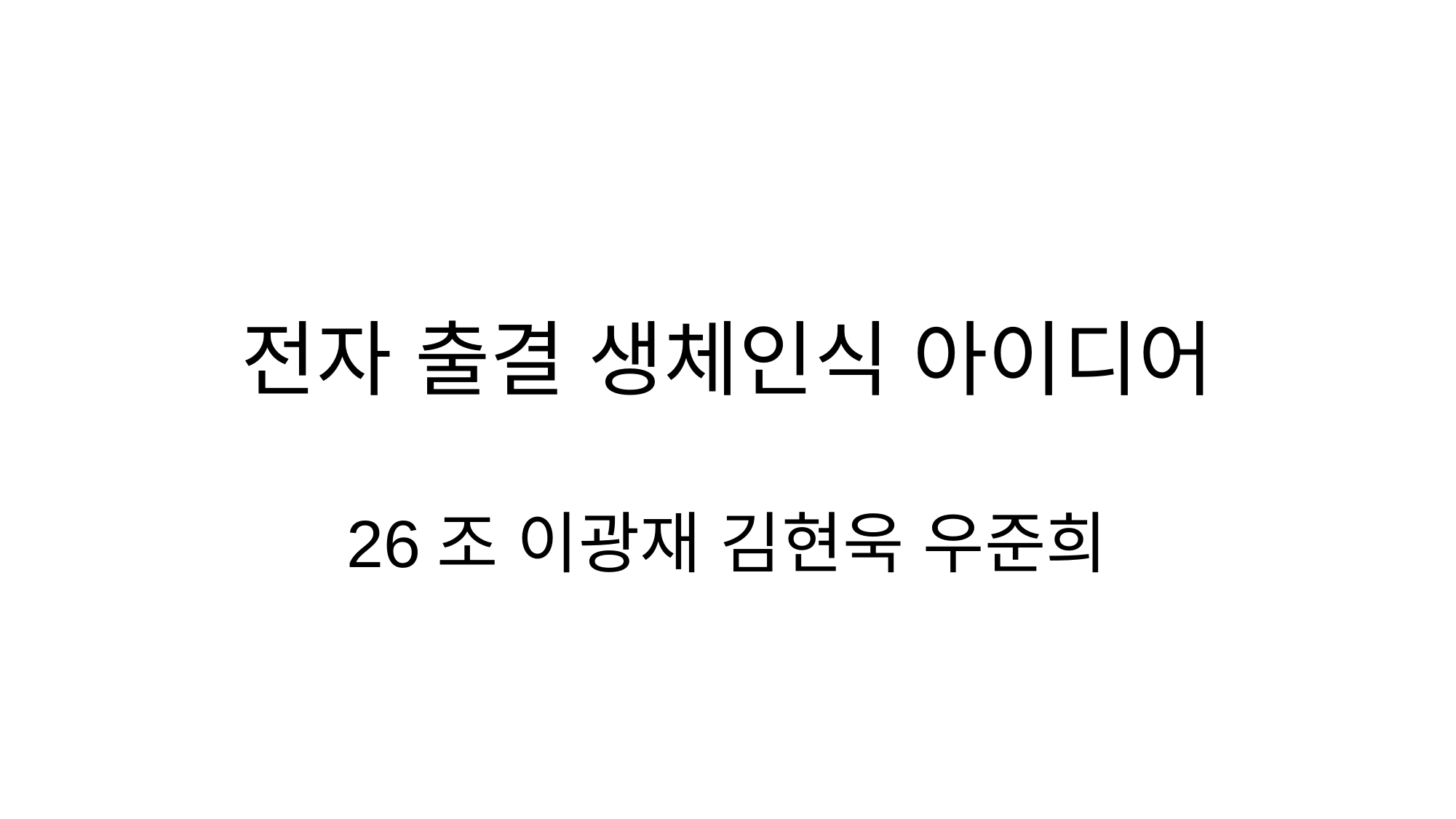

#

전자 출결 생체인식 아이디어

26조 이광재 김현욱 우준희